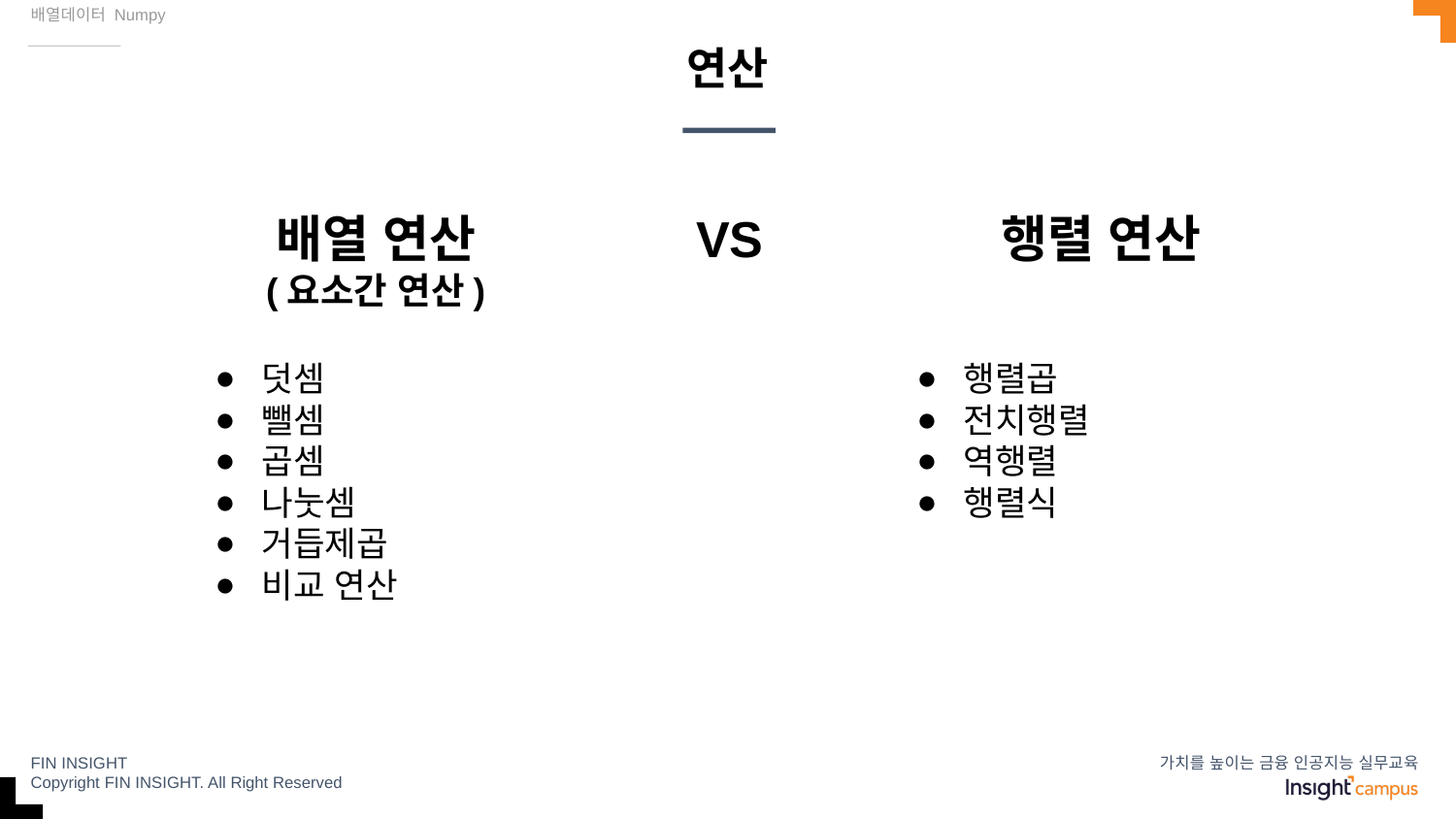

배열데이터 Numpy

# 연산
배열 연산
(요소간 연산)

VS
행렬 연산
덧셈
뺄셈
곱셈
나눗셈
거듭제곱
비교 연산
행렬곱
전치행렬
역행렬
행렬식